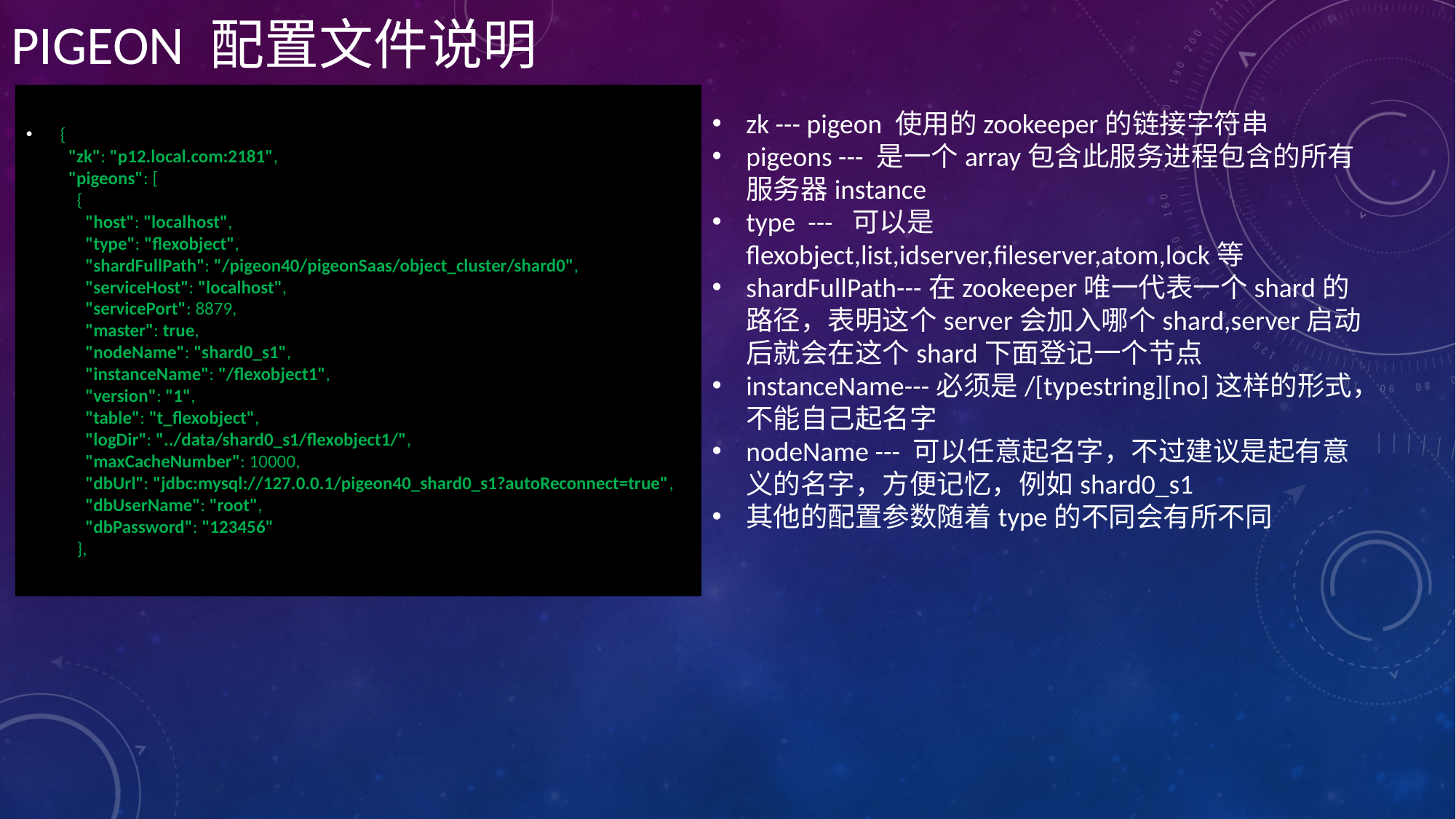

# Pigeon 配置文件说明
{
  "zk": "p12.local.com:2181",
  "pigeons": [
    {
      "host": "localhost",
      "type": "flexobject",
      "shardFullPath": "/pigeon40/pigeonSaas/object_cluster/shard0",
      "serviceHost": "localhost",
      "servicePort": 8879,
      "master": true,
      "nodeName": "shard0_s1",
      "instanceName": "/flexobject1",
      "version": "1",
      "table": "t_flexobject",
      "logDir": "../data/shard0_s1/flexobject1/",
      "maxCacheNumber": 10000,
      "dbUrl": "jdbc:mysql://127.0.0.1/pigeon40_shard0_s1?autoReconnect=true",
      "dbUserName": "root",
      "dbPassword": "123456"
    },
zk --- pigeon 使用的zookeeper的链接字符串
pigeons --- 是一个array包含此服务进程包含的所有服务器instance
type  ---  可以是flexobject,list,idserver,fileserver,atom,lock等
shardFullPath---在zookeeper唯一代表一个shard的路径，表明这个server会加入哪个shard,server启动后就会在这个shard下面登记一个节点
instanceName---必须是/[typestring][no]这样的形式，不能自己起名字
nodeName --- 可以任意起名字，不过建议是起有意义的名字，方便记忆，例如shard0_s1
其他的配置参数随着type的不同会有所不同